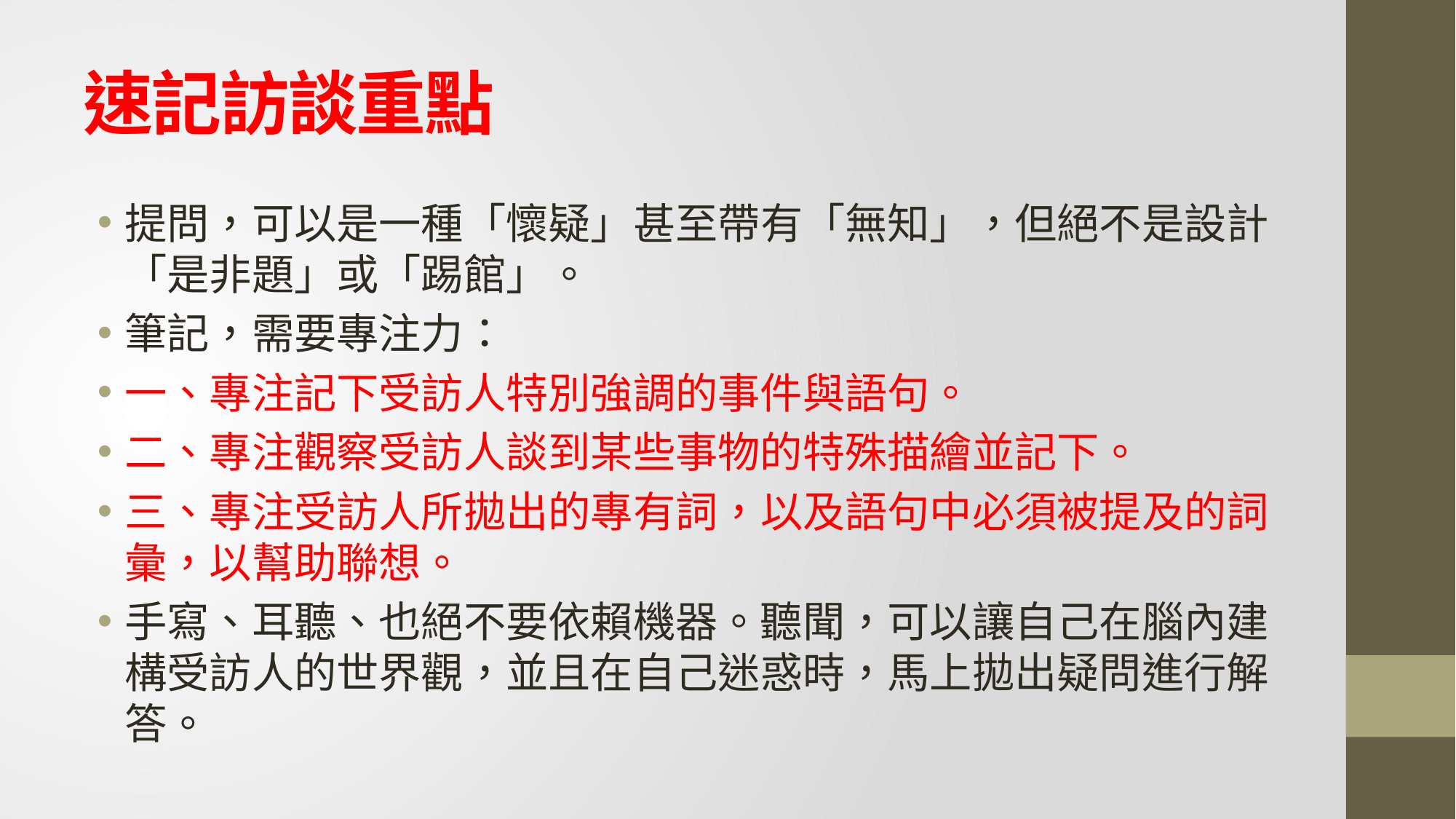

# 速記訪談重點
提問，可以是一種「懷疑」甚至帶有「無知」，但絕不是設計「是非題」或「踢館」。
筆記，需要專注力：
一、專注記下受訪人特別強調的事件與語句。
二、專注觀察受訪人談到某些事物的特殊描繪並記下。
三、專注受訪人所拋出的專有詞，以及語句中必須被提及的詞彙，以幫助聯想。
手寫、耳聽、也絕不要依賴機器。聽聞，可以讓自己在腦內建構受訪人的世界觀，並且在自己迷惑時，馬上拋出疑問進行解答。